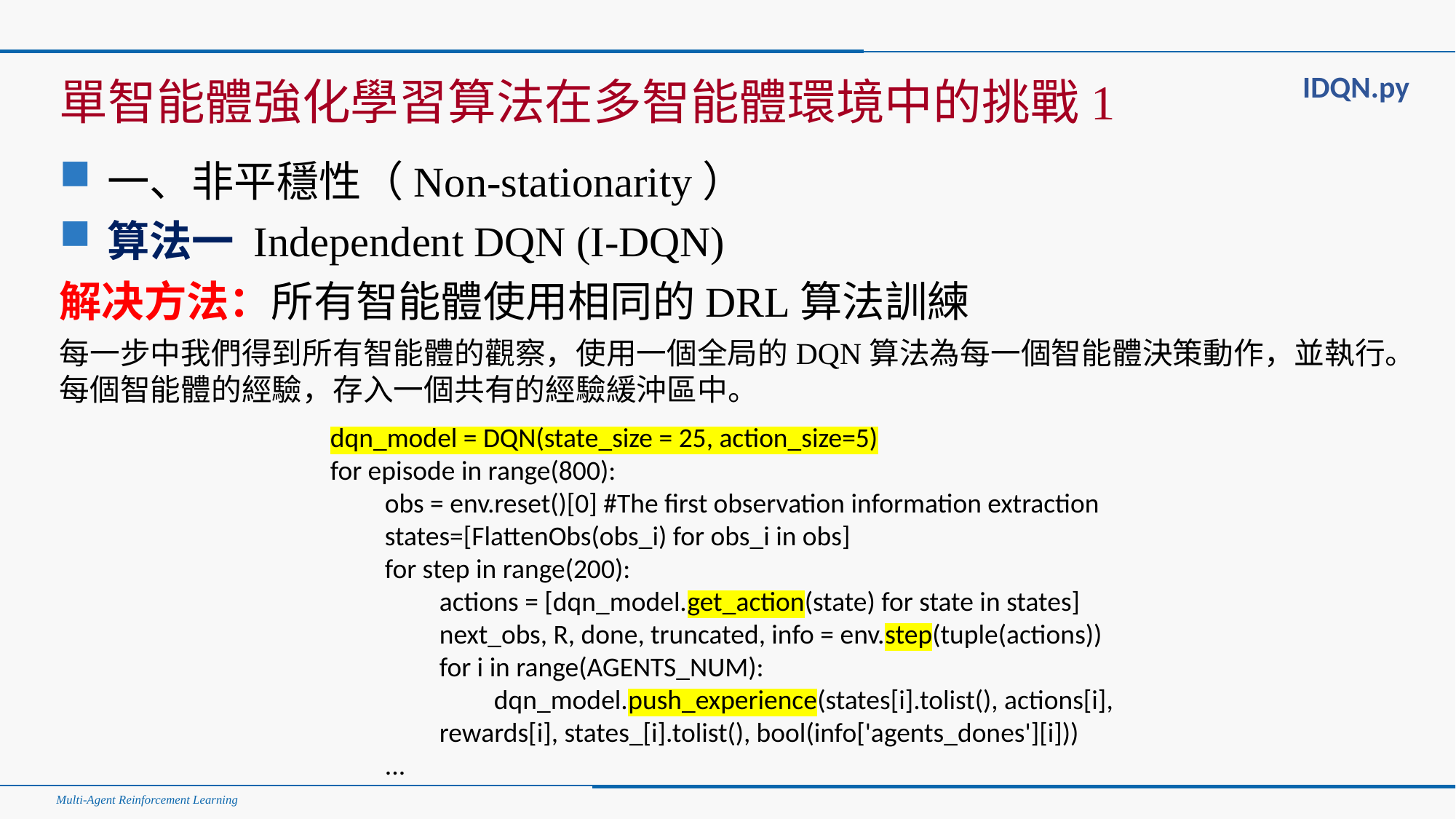

#
IDQN.py
單智能體強化學習算法在多智能體環境中的挑戰1
一、非平穩性（Non-stationarity）
算法一 Independent DQN (I-DQN)
解决方法：所有智能體使用相同的DRL算法訓練
每一步中我們得到所有智能體的觀察，使用一個全局的DQN算法為每一個智能體決策動作，並執行。每個智能體的經驗，存入一個共有的經驗緩沖區中。
dqn_model = DQN(state_size = 25, action_size=5)
for episode in range(800):
obs = env.reset()[0] #The first observation information extraction
states=[FlattenObs(obs_i) for obs_i in obs]
for step in range(200):
actions = [dqn_model.get_action(state) for state in states]
next_obs, R, done, truncated, info = env.step(tuple(actions))
for i in range(AGENTS_NUM):
dqn_model.push_experience(states[i].tolist(), actions[i], 	rewards[i], states_[i].tolist(), bool(info['agents_dones'][i]))
...
32